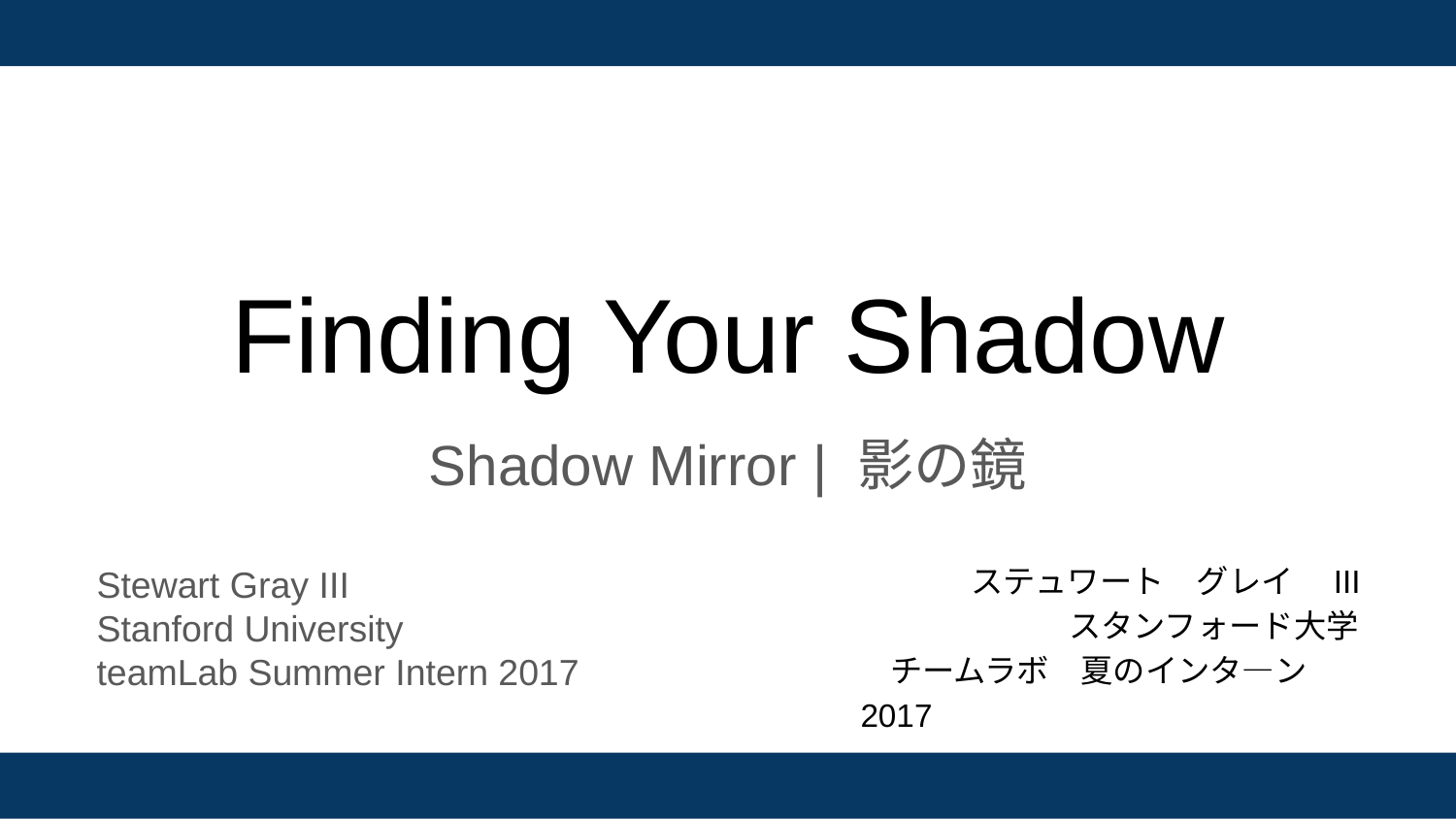

# Finding Your Shadow
Shadow Mirror | 影の鏡

Stewart Gray III
Stanford University
teamLab Summer Intern 2017

　　　ステュワート　グレイ　III
　　　　　　スタンフォード大学
   チームラボ　夏のインタ―ン2017